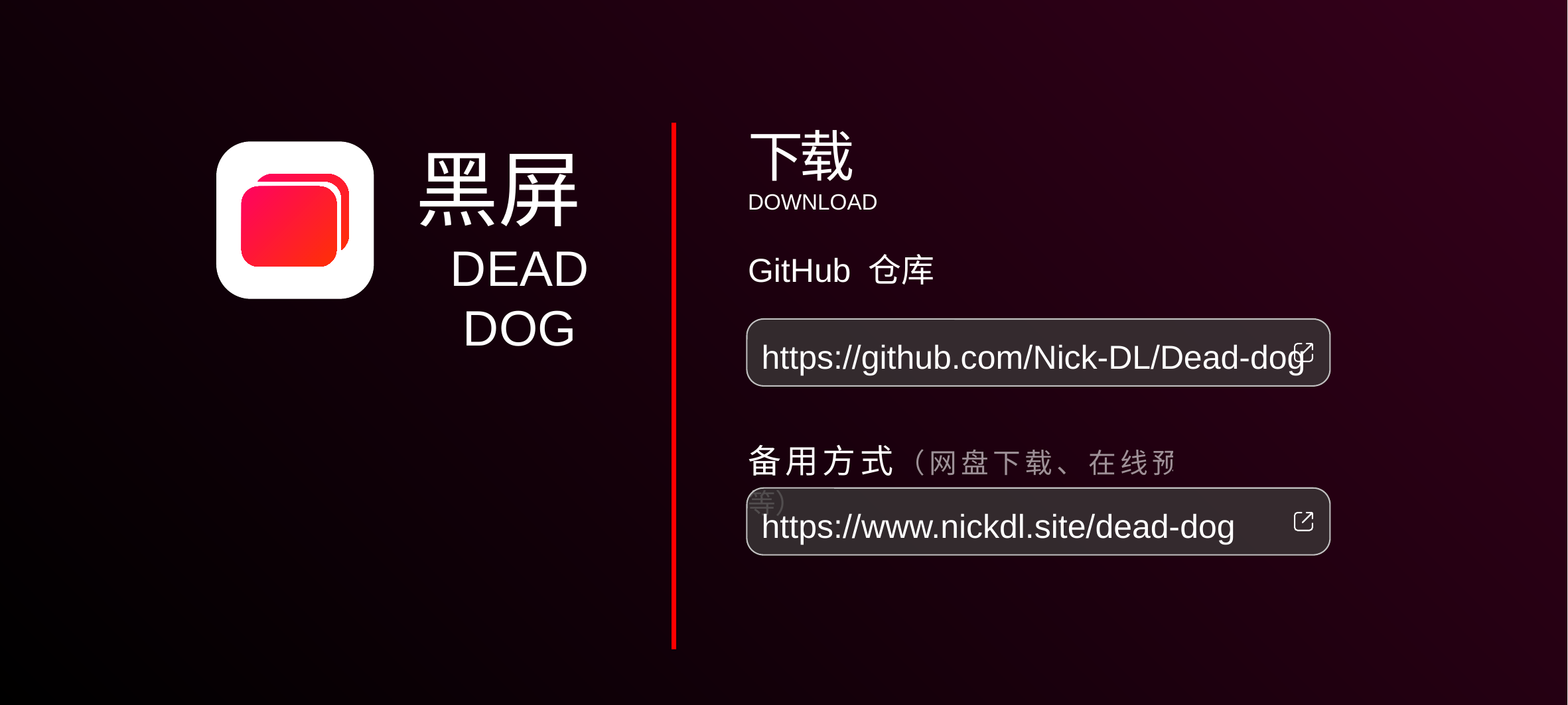

下载
DOWNLOAD

GitHub 仓库

备用方式（网盘下载、在线预览等）
黑屏

DEAD DOG
https://github.com/Nick-DL/Dead-dog

https://www.nickdl.site/dead-dog